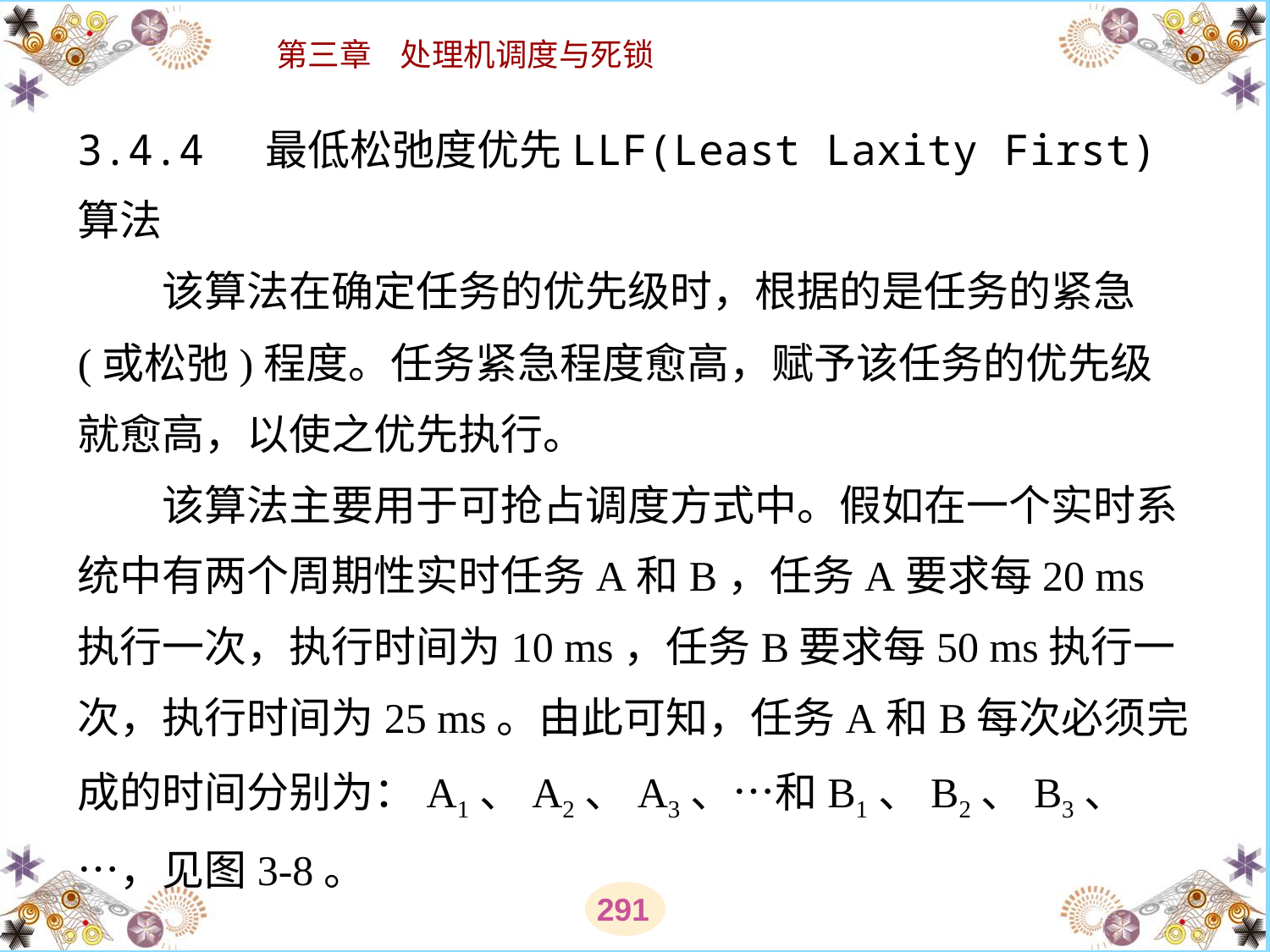

# 3.4.4  最低松弛度优先LLF(Least Laxity First)算法 　　该算法在确定任务的优先级时，根据的是任务的紧急(或松弛)程度。任务紧急程度愈高，赋予该任务的优先级就愈高，以使之优先执行。 　　该算法主要用于可抢占调度方式中。假如在一个实时系统中有两个周期性实时任务A和B，任务A要求每20 ms执行一次，执行时间为10 ms，任务B要求每50 ms执行一次，执行时间为25 ms。由此可知，任务A和B每次必须完成的时间分别为：A1、A2、A3、…和B1、B2、B3、…，见图3-8。